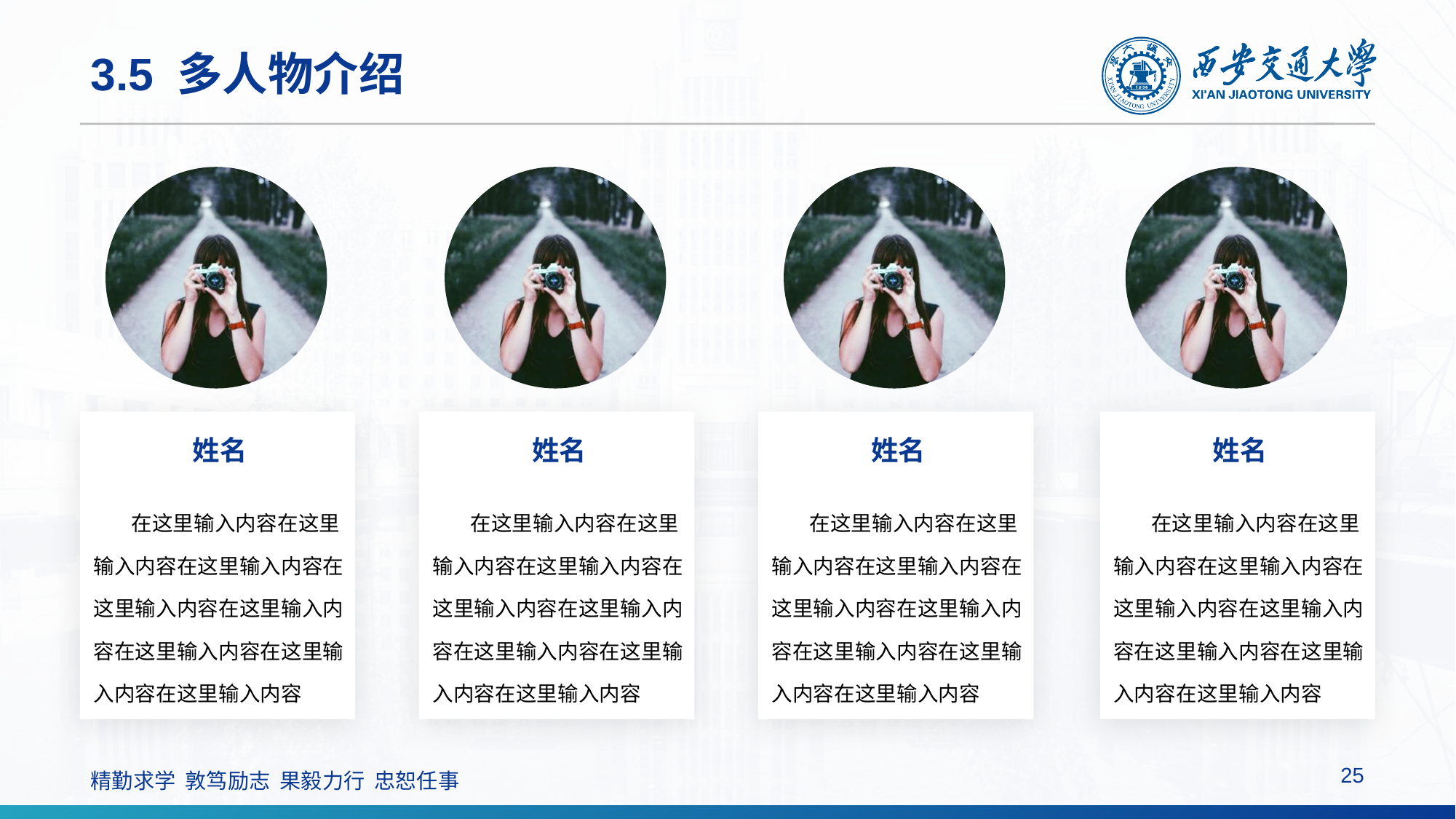

# 3.5 多人物介绍

姓名
       在这里输入内容在这里输入内容在这里输入内容在这里输入内容在这里输入内容在这里输入内容在这里输入内容在这里输入内容

姓名
       在这里输入内容在这里输入内容在这里输入内容在这里输入内容在这里输入内容在这里输入内容在这里输入内容在这里输入内容

姓名
       在这里输入内容在这里输入内容在这里输入内容在这里输入内容在这里输入内容在这里输入内容在这里输入内容在这里输入内容

姓名
       在这里输入内容在这里输入内容在这里输入内容在这里输入内容在这里输入内容在这里输入内容在这里输入内容在这里输入内容
25